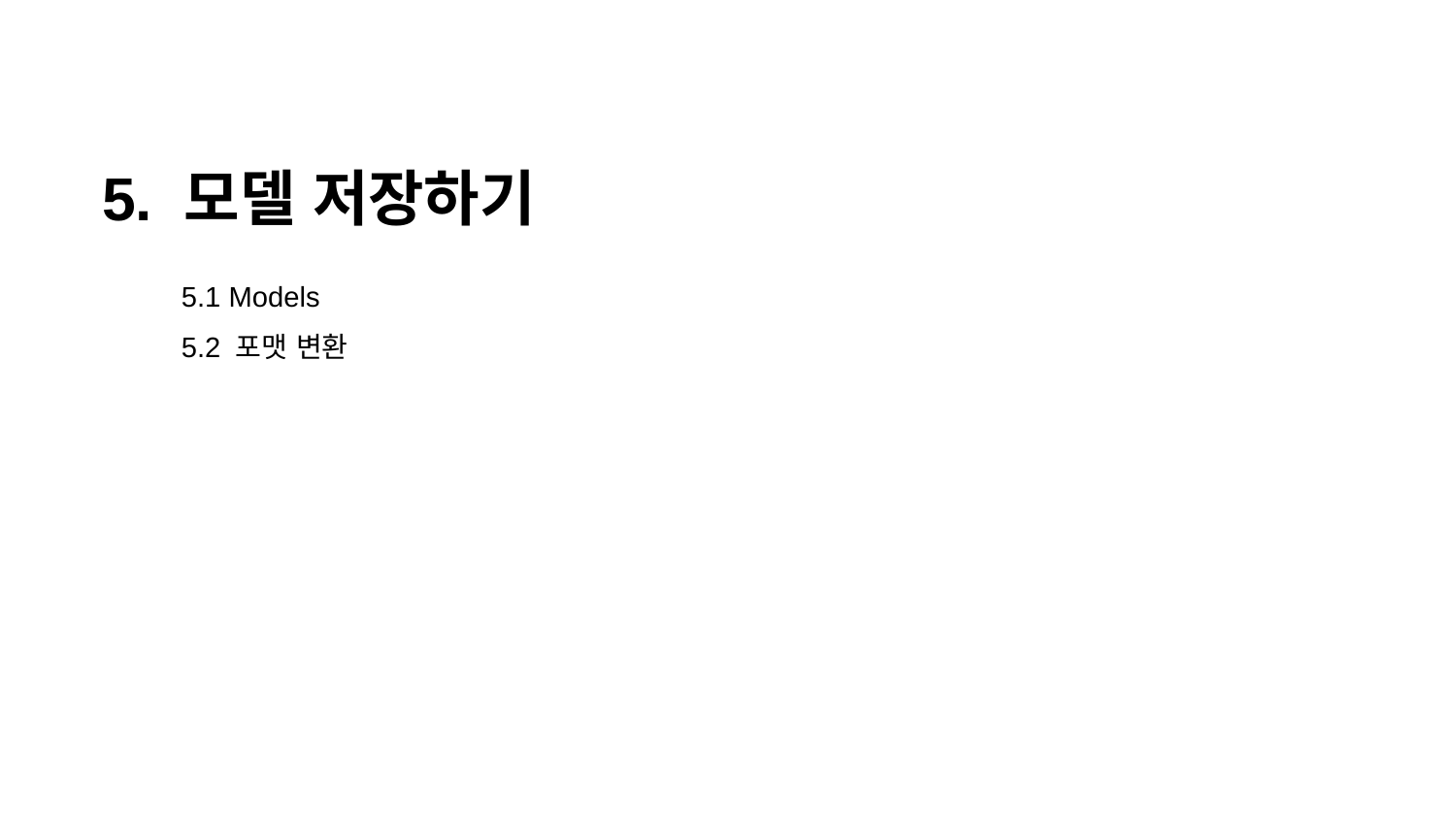

5. 모델 저장하기
 5.1 Models
 5.2 포맷 변환